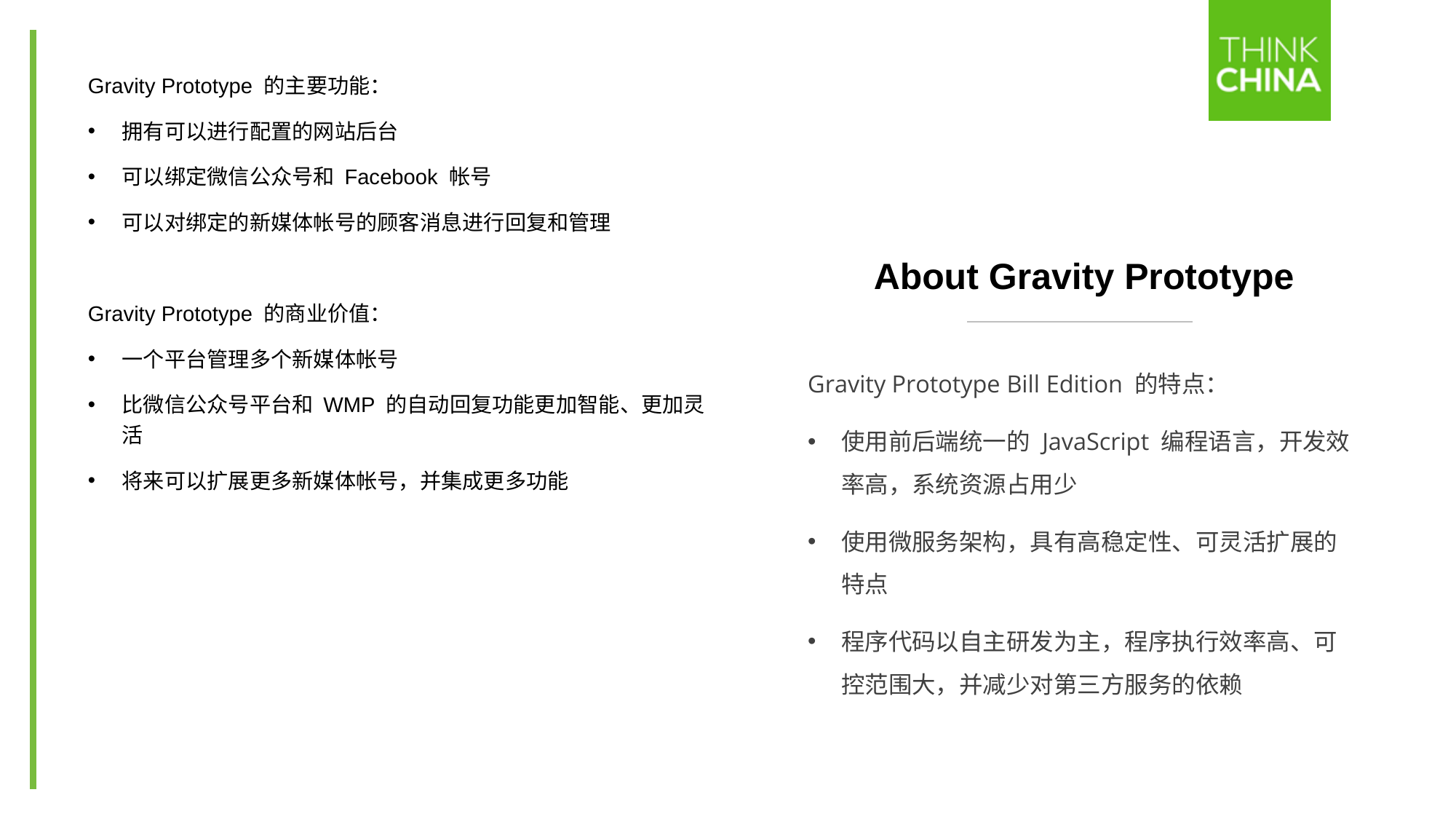

Gravity Prototype 的主要功能：
拥有可以进行配置的网站后台
可以绑定微信公众号和 Facebook 帐号
可以对绑定的新媒体帐号的顾客消息进行回复和管理

Gravity Prototype 的商业价值：
一个平台管理多个新媒体帐号
比微信公众号平台和 WMP 的自动回复功能更加智能、更加灵活
将来可以扩展更多新媒体帐号，并集成更多功能

# About Gravity Prototype
Gravity Prototype Bill Edition 的特点：
使用前后端统一的 JavaScript 编程语言，开发效率高，系统资源占用少
使用微服务架构，具有高稳定性、可灵活扩展的特点
程序代码以自主研发为主，程序执行效率高、可控范围大，并减少对第三方服务的依赖